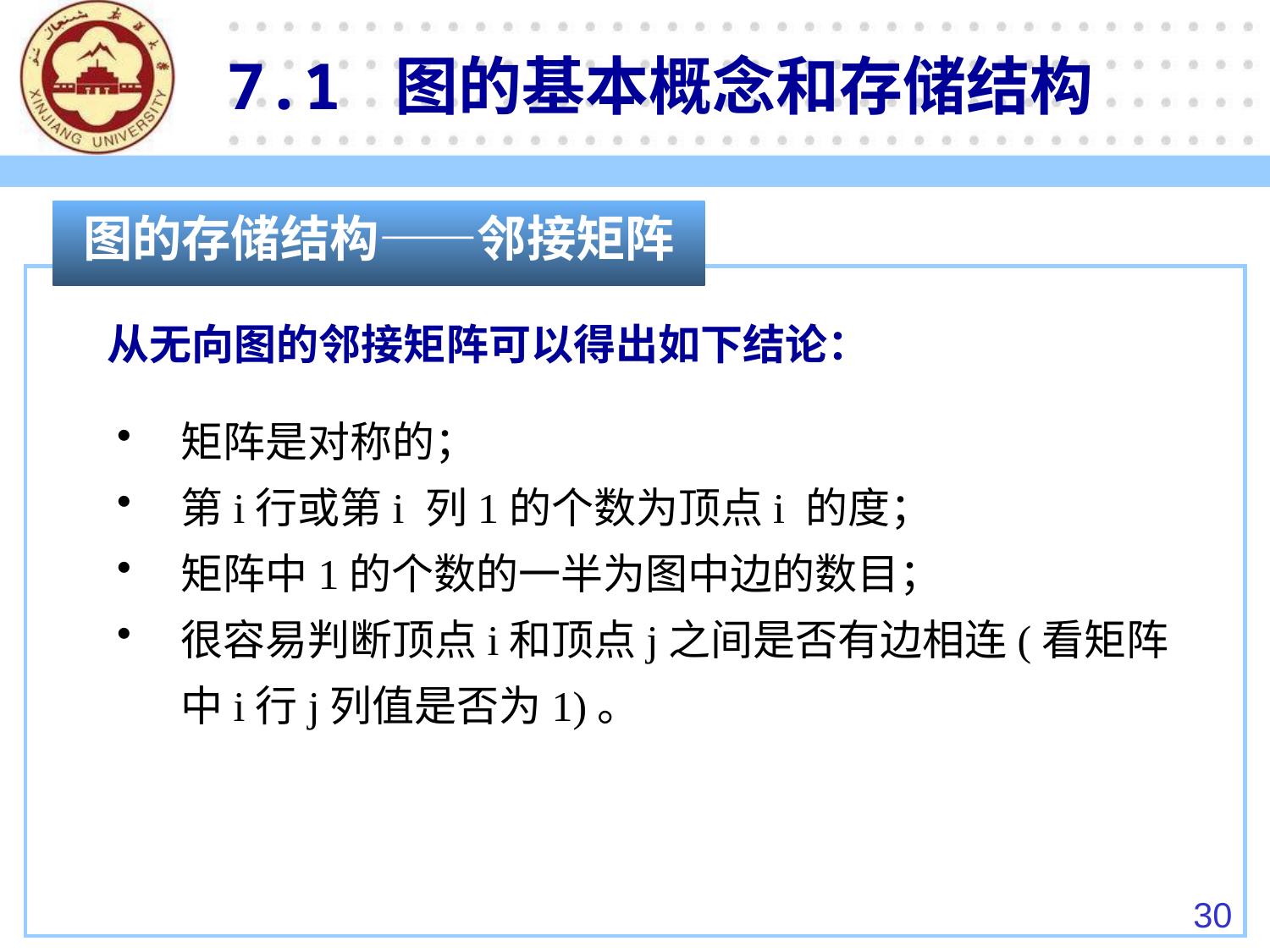

7.1 图的基本概念和存储结构
图的存储结构——邻接矩阵

从无向图的邻接矩阵可以得出如下结论：
矩阵是对称的；
第i行或第i 列1的个数为顶点i 的度；
矩阵中1的个数的一半为图中边的数目；
很容易判断顶点i和顶点j之间是否有边相连(看矩阵中i行j列值是否为1)。
30